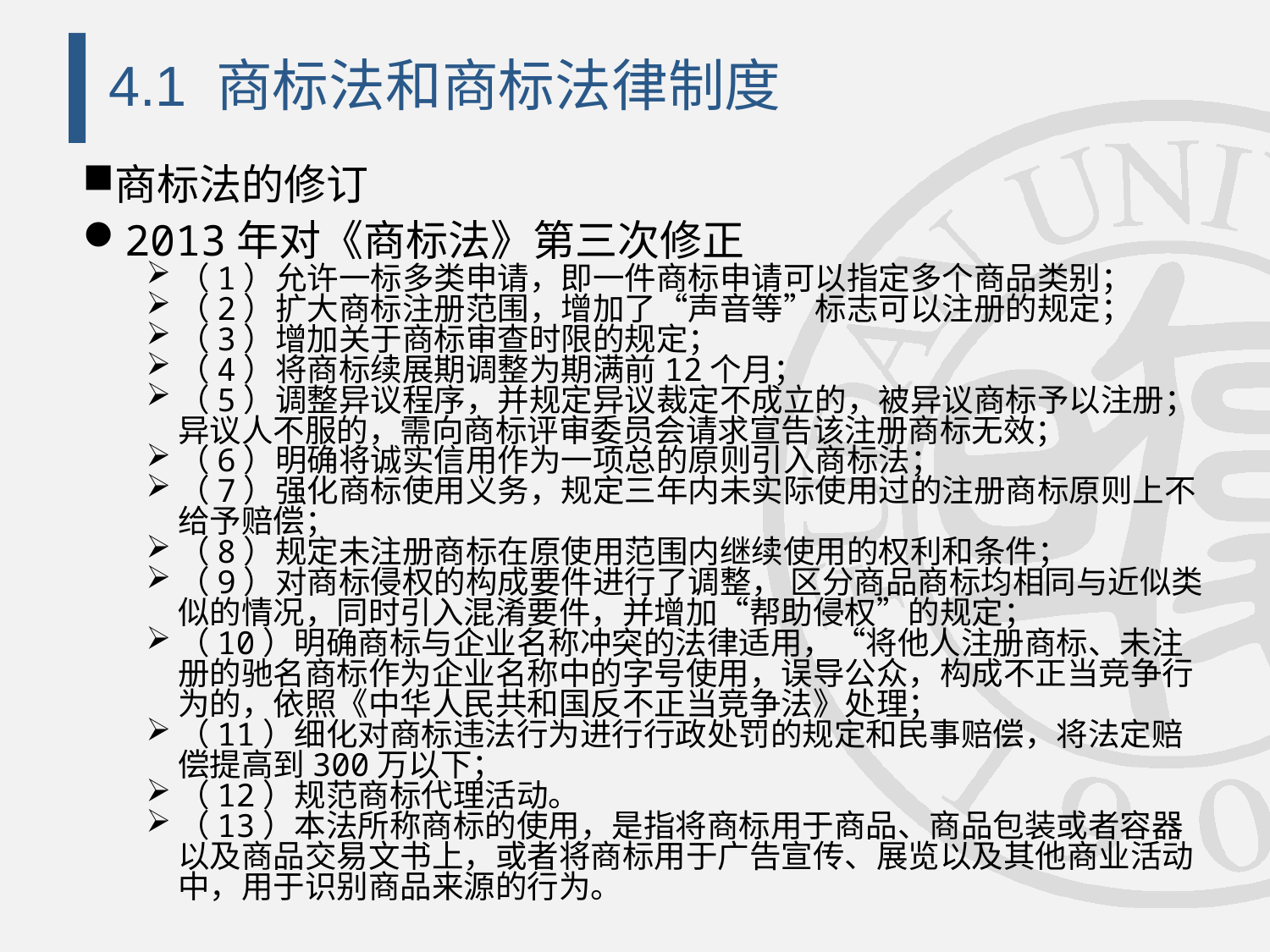

# 4.1 商标法和商标法律制度
商标法的修订
2013年对《商标法》第三次修正
（1）允许一标多类申请，即一件商标申请可以指定多个商品类别；
（2）扩大商标注册范围，增加了“声音等”标志可以注册的规定；
（3）增加关于商标审查时限的规定；
（4）将商标续展期调整为期满前12个月；
（5）调整异议程序，并规定异议裁定不成立的，被异议商标予以注册；异议人不服的，需向商标评审委员会请求宣告该注册商标无效；
（6）明确将诚实信用作为一项总的原则引入商标法；
（7）强化商标使用义务，规定三年内未实际使用过的注册商标原则上不给予赔偿；
（8）规定未注册商标在原使用范围内继续使用的权利和条件；
（9）对商标侵权的构成要件进行了调整， 区分商品商标均相同与近似类似的情况，同时引入混淆要件，并增加“帮助侵权”的规定；
（10）明确商标与企业名称冲突的法律适用，“将他人注册商标、未注册的驰名商标作为企业名称中的字号使用，误导公众，构成不正当竞争行为的，依照《中华人民共和国反不正当竞争法》处理；
（11）细化对商标违法行为进行行政处罚的规定和民事赔偿，将法定赔偿提高到300万以下；
（12）规范商标代理活动。
（13）本法所称商标的使用，是指将商标用于商品、商品包装或者容器以及商品交易文书上，或者将商标用于广告宣传、展览以及其他商业活动中，用于识别商品来源的行为。